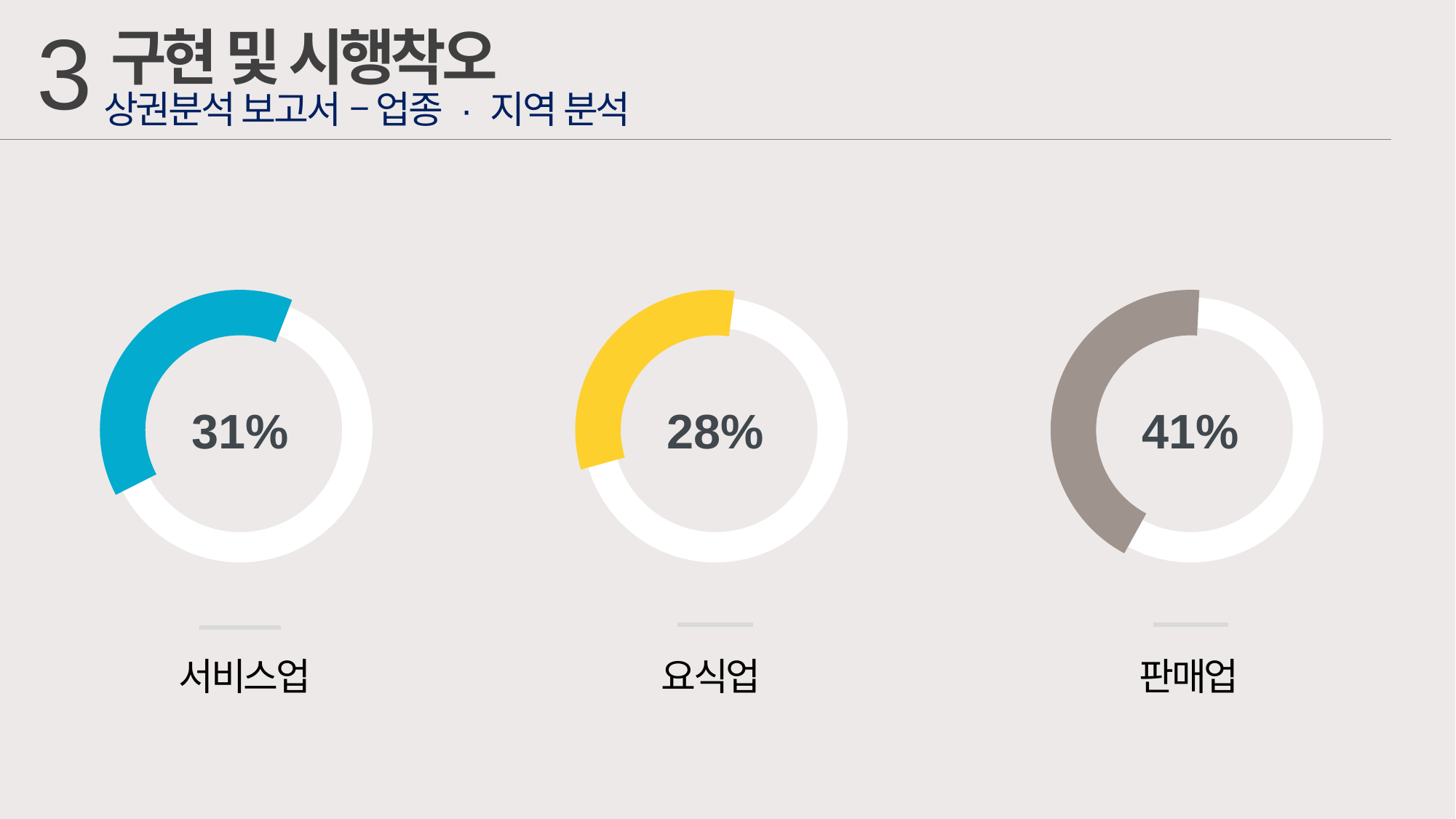

3
구현 및 시행착오
상권분석 보고서 – 업종 · 지역 분석

31%
28%
41%

서비스업
요식업
판매업